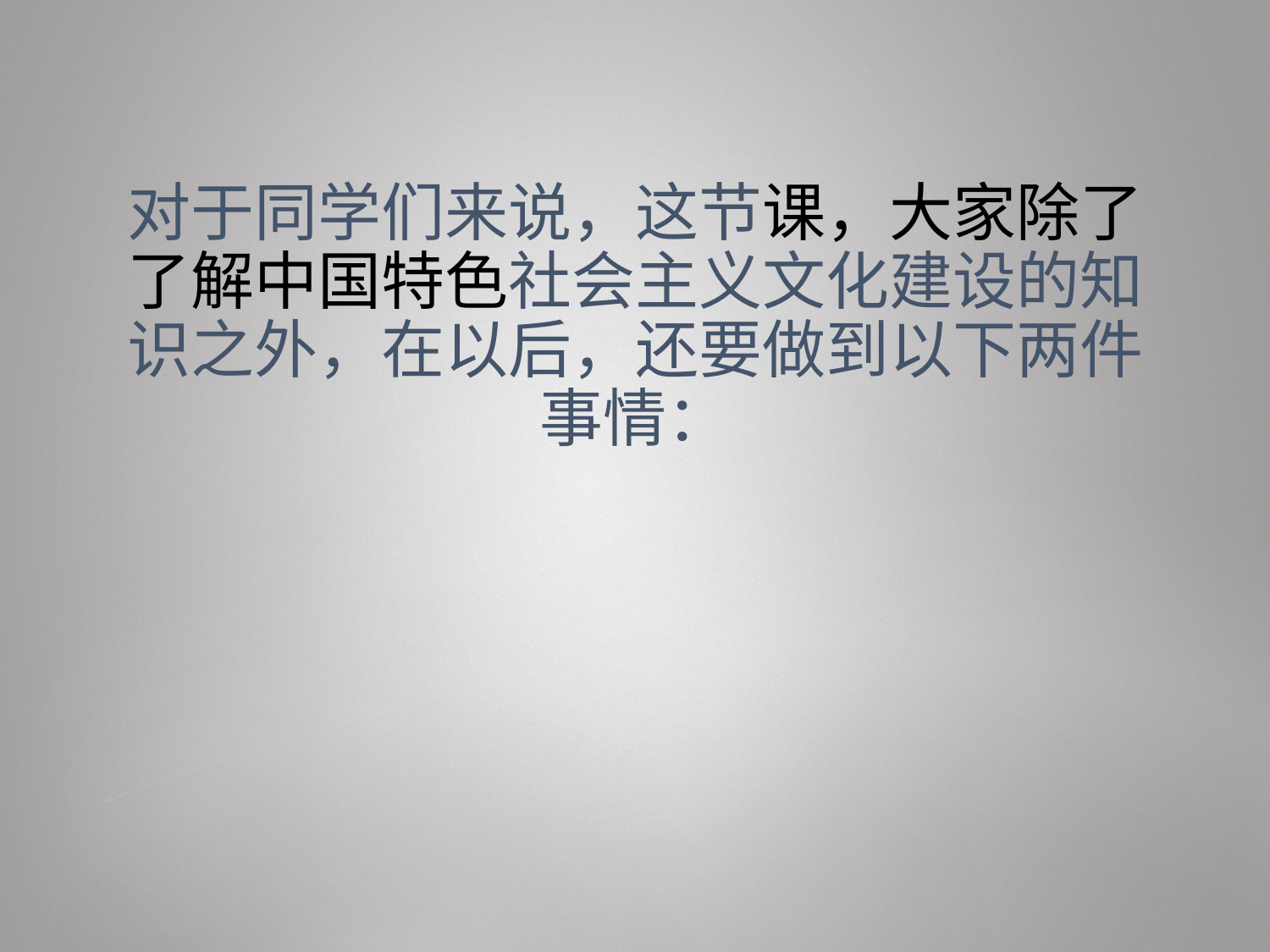

# 对于同学们来说，这节课，大家除了了解中国特色社会主义文化建设的知识之外，在以后，还要做到以下两件事情：